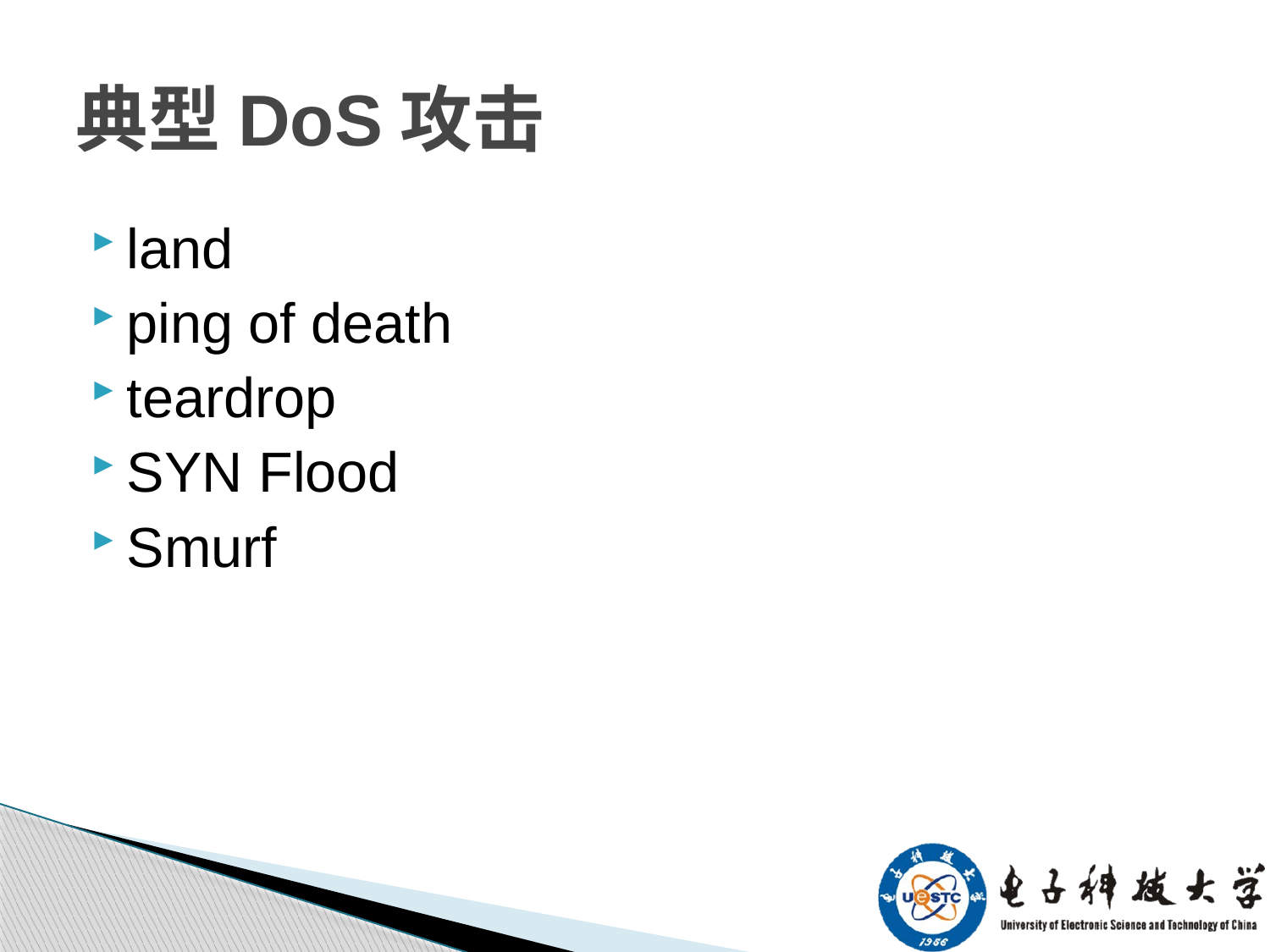

# 典型DoS攻击
land
ping of death
teardrop
SYN Flood
Smurf
143